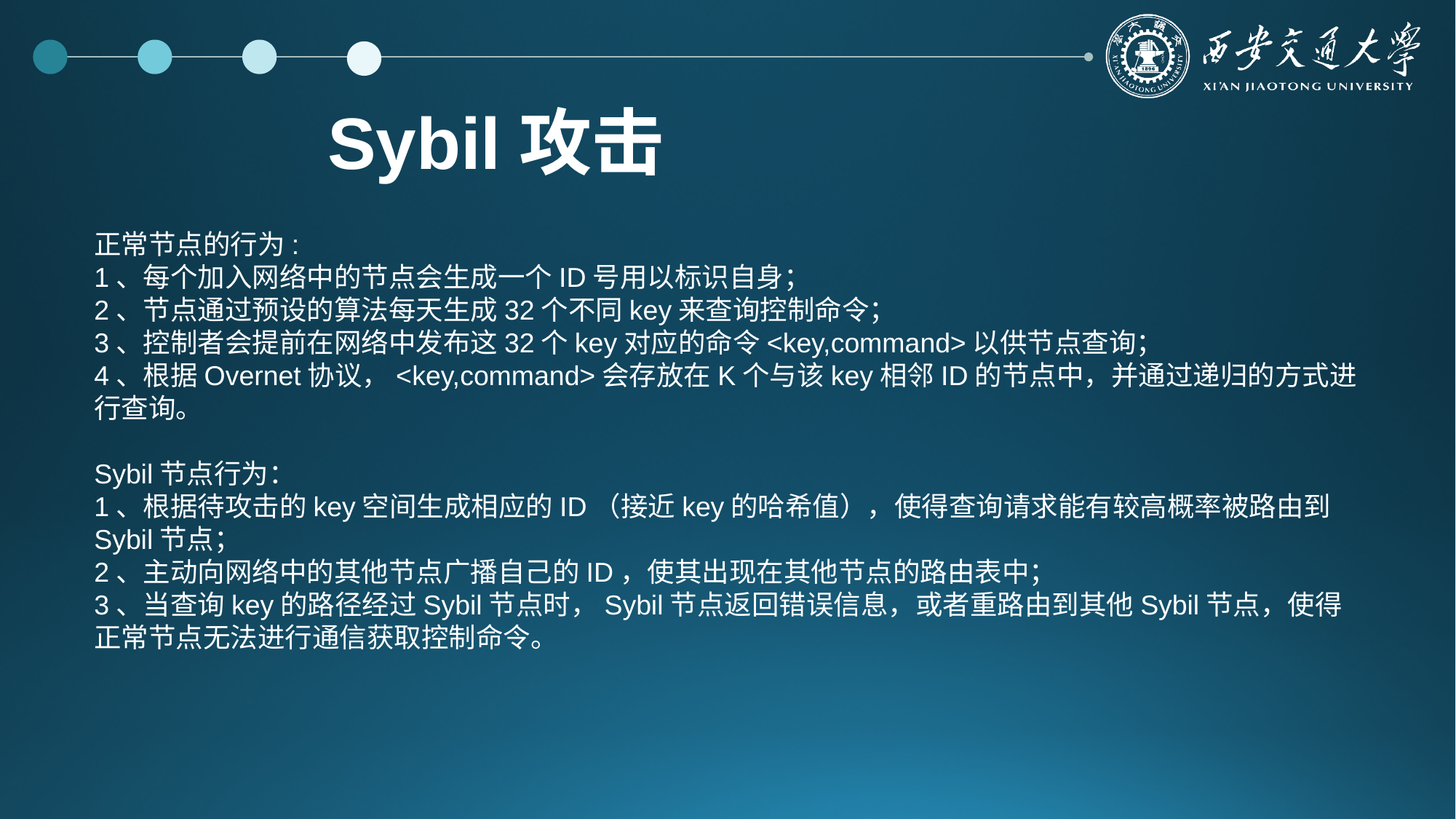

Sybil攻击
正常节点的行为:
1、每个加入网络中的节点会生成一个ID号用以标识自身；
2、节点通过预设的算法每天生成32个不同key来查询控制命令；
3、控制者会提前在网络中发布这32个key对应的命令<key,command>以供节点查询；
4、根据Overnet协议，<key,command>会存放在K个与该key相邻ID的节点中，并通过递归的方式进行查询。

Sybil节点行为：
1、根据待攻击的key空间生成相应的ID（接近key的哈希值），使得查询请求能有较高概率被路由到Sybil节点；
2、主动向网络中的其他节点广播自己的ID，使其出现在其他节点的路由表中；
3、当查询key的路径经过Sybil节点时，Sybil节点返回错误信息，或者重路由到其他Sybil节点，使得正常节点无法进行通信获取控制命令。